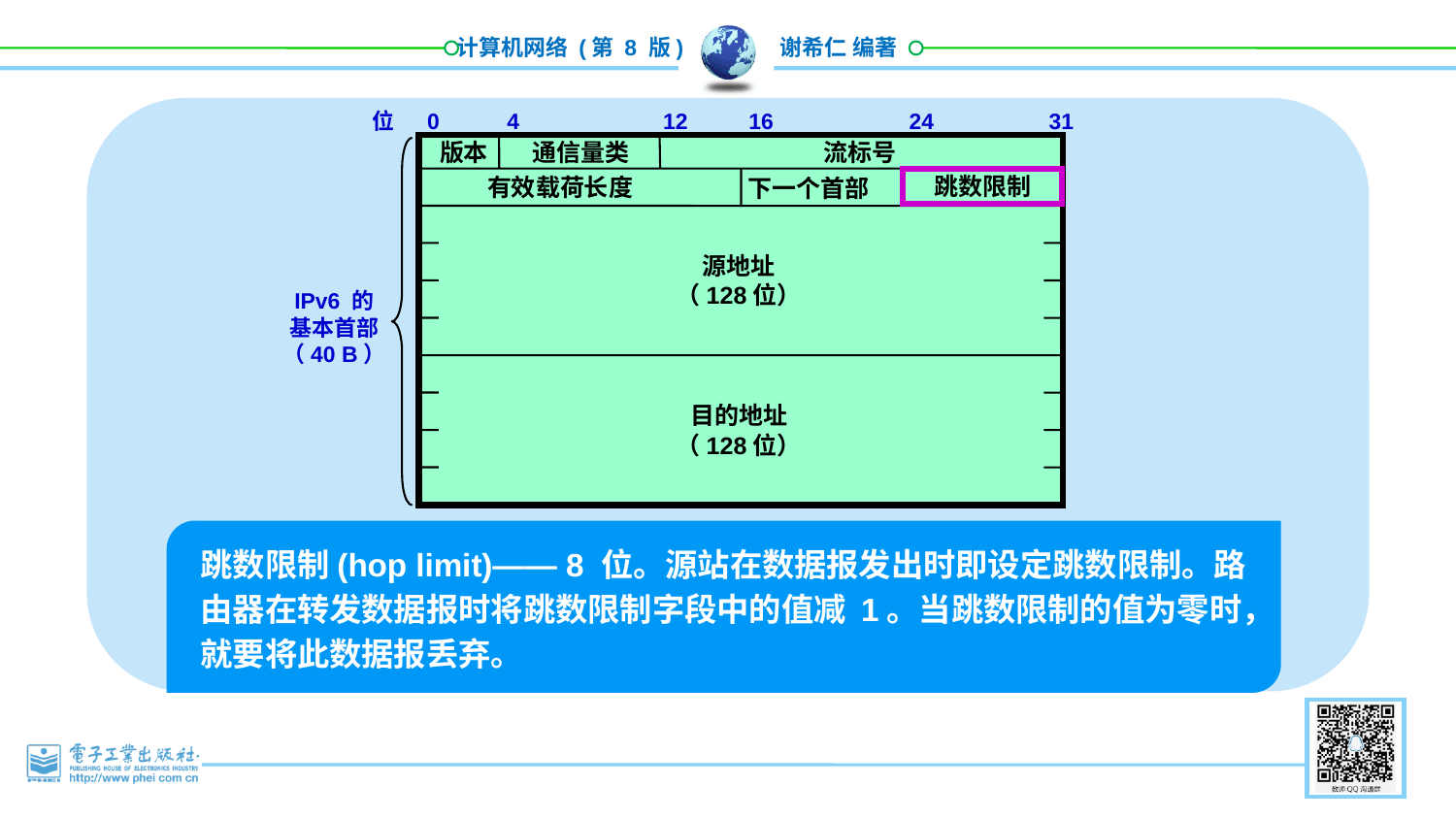

位
0
4
12
16
24
31
版本
通信量类
流标号

跳数限制
有效载荷长度
下一个首部

源地址
（128位）
IPv6 的
基本首部
（40 B）

目的地址
（128位）

跳数限制(hop limit)—— 8 位。源站在数据报发出时即设定跳数限制。路由器在转发数据报时将跳数限制字段中的值减 1。当跳数限制的值为零时，就要将此数据报丢弃。